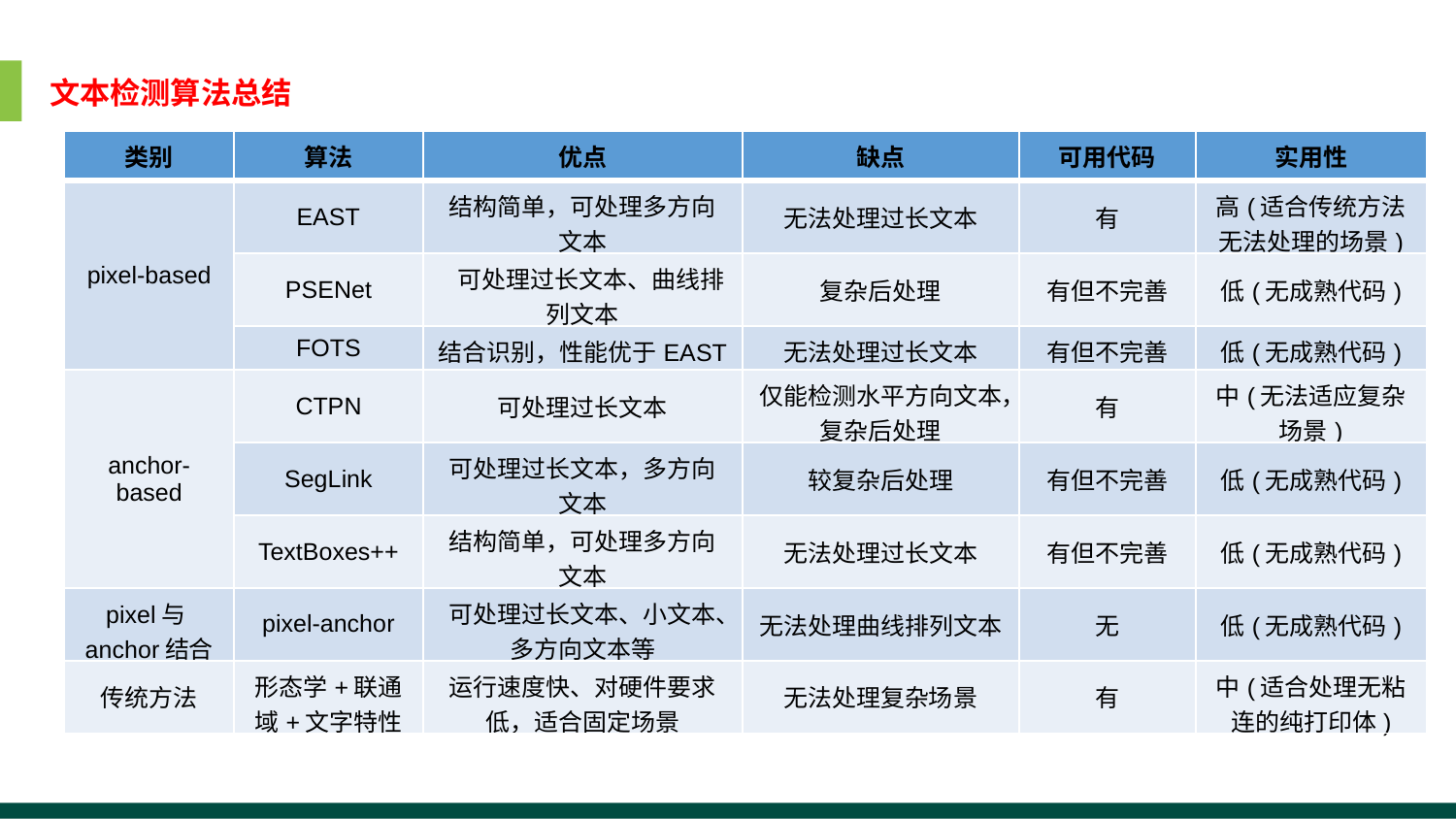

文本检测算法总结
| 类别 | 算法 | 优点 | 缺点 | 可用代码 | 实用性 |
| --- | --- | --- | --- | --- | --- |
| pixel-based | EAST | 结构简单，可处理多方向文本 | 无法处理过长文本 | 有 | 高(适合传统方法无法处理的场景) |
|  | PSENet | 可处理过长文本、曲线排列文本 | 复杂后处理 | 有但不完善 | 低(无成熟代码) |
|  | FOTS | 结合识别，性能优于EAST | 无法处理过长文本 | 有但不完善 | 低(无成熟代码) |
| anchor-based | CTPN | 可处理过长文本 | 仅能检测水平方向文本，复杂后处理 | 有 | 中(无法适应复杂场景) |
|  | SegLink | 可处理过长文本，多方向文本 | 较复杂后处理 | 有但不完善 | 低(无成熟代码) |
|  | TextBoxes++ | 结构简单，可处理多方向文本 | 无法处理过长文本 | 有但不完善 | 低(无成熟代码) |
| pixel与anchor结合 | pixel-anchor | 可处理过长文本、小文本、多方向文本等 | 无法处理曲线排列文本 | 无 | 低(无成熟代码) |
| 传统方法 | 形态学+联通域+文字特性 | 运行速度快、对硬件要求低，适合固定场景 | 无法处理复杂场景 | 有 | 中(适合处理无粘连的纯打印体) |